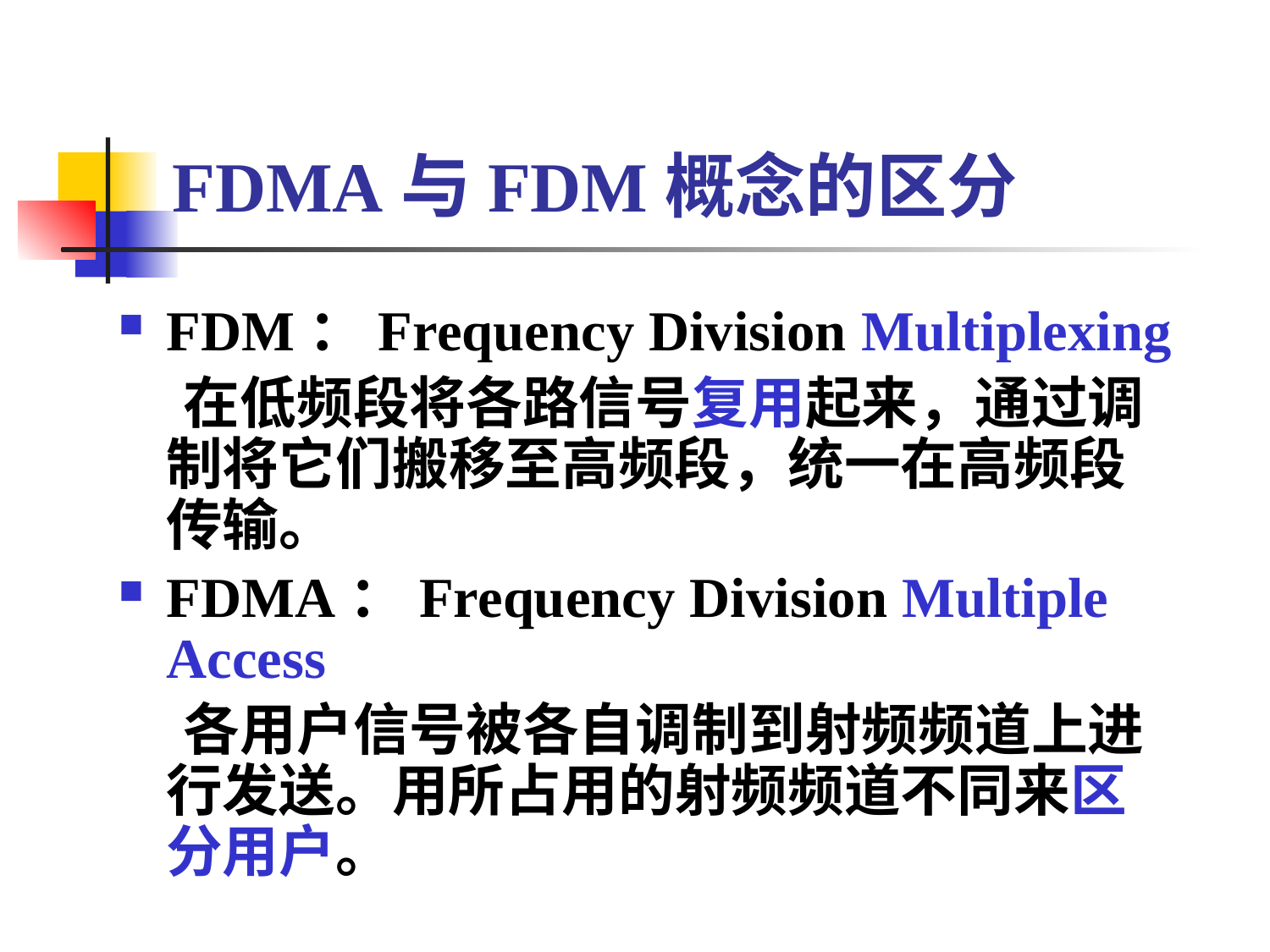

# FDMA与FDM概念的区分
FDM：Frequency Division Multiplexing
    在低频段将各路信号复用起来，通过调制将它们搬移至高频段，统一在高频段传输。
FDMA：Frequency Division Multiple Access
    各用户信号被各自调制到射频频道上进行发送。用所占用的射频频道不同来区分用户。